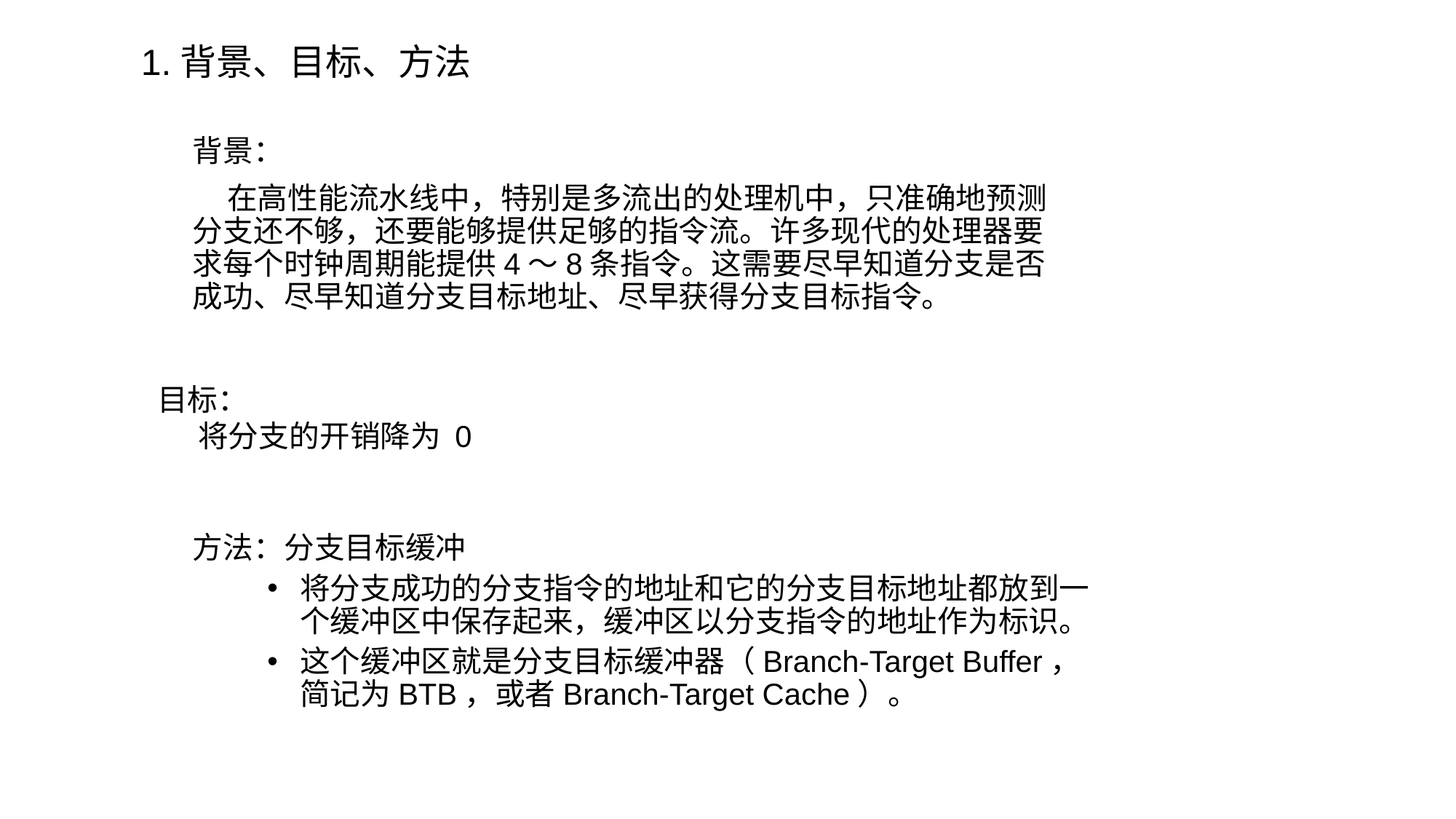

1.背景、目标、方法
#
背景：
    在高性能流水线中，特别是多流出的处理机中，只准确地预测分支还不够，还要能够提供足够的指令流。许多现代的处理器要求每个时钟周期能提供4～8条指令。这需要尽早知道分支是否成功、尽早知道分支目标地址、尽早获得分支目标指令。

目标：
     将分支的开销降为 0
方法：分支目标缓冲
将分支成功的分支指令的地址和它的分支目标地址都放到一个缓冲区中保存起来，缓冲区以分支指令的地址作为标识。
这个缓冲区就是分支目标缓冲器（Branch-Target Buffer，简记为BTB，或者Branch-Target Cache）。